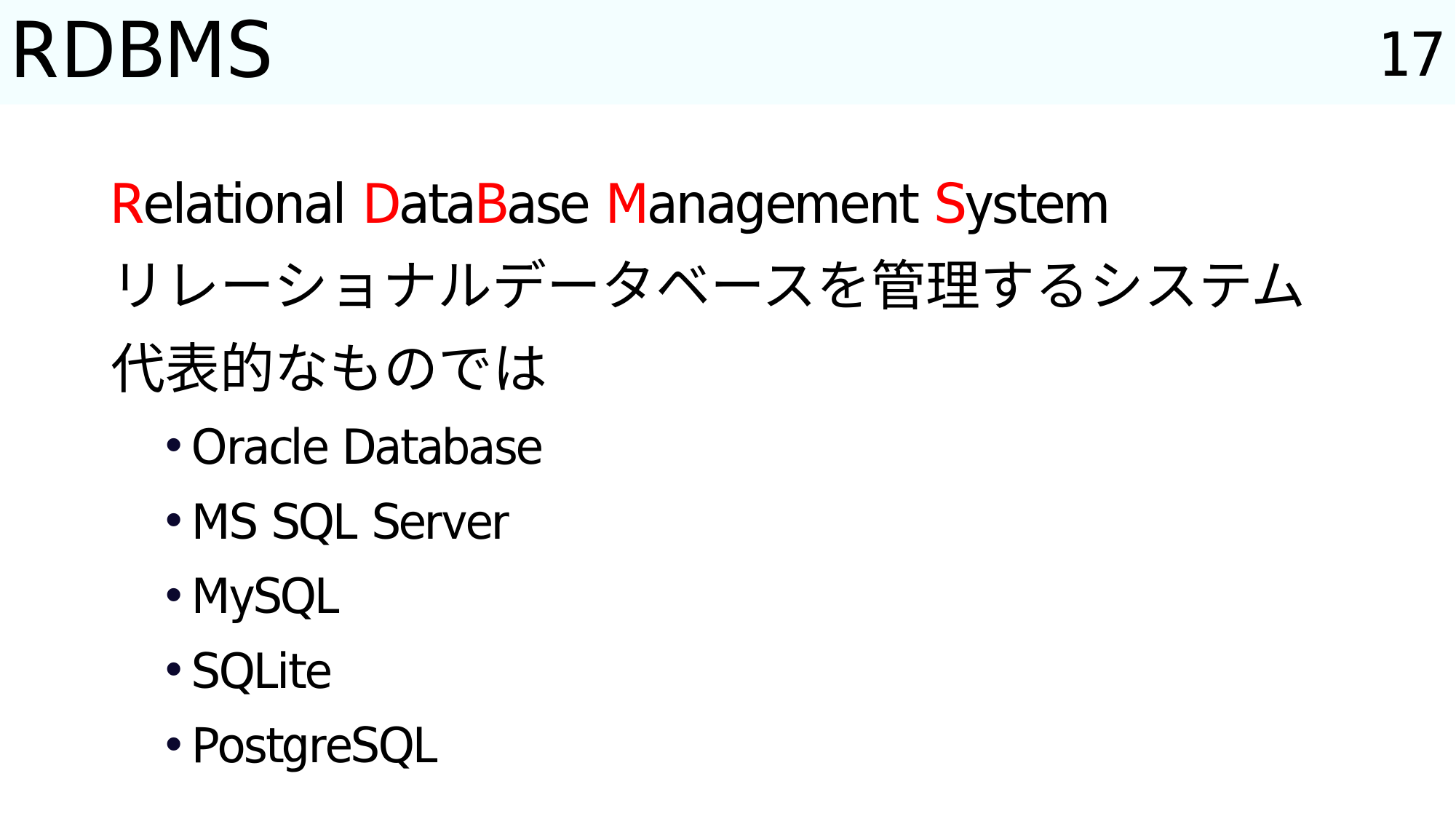

17
# RDBMS
Relational DataBase Management System
リレーショナルデータベースを管理するシステム
代表的なものでは
Oracle Database
MS SQL Server
MySQL
SQLite
PostgreSQL